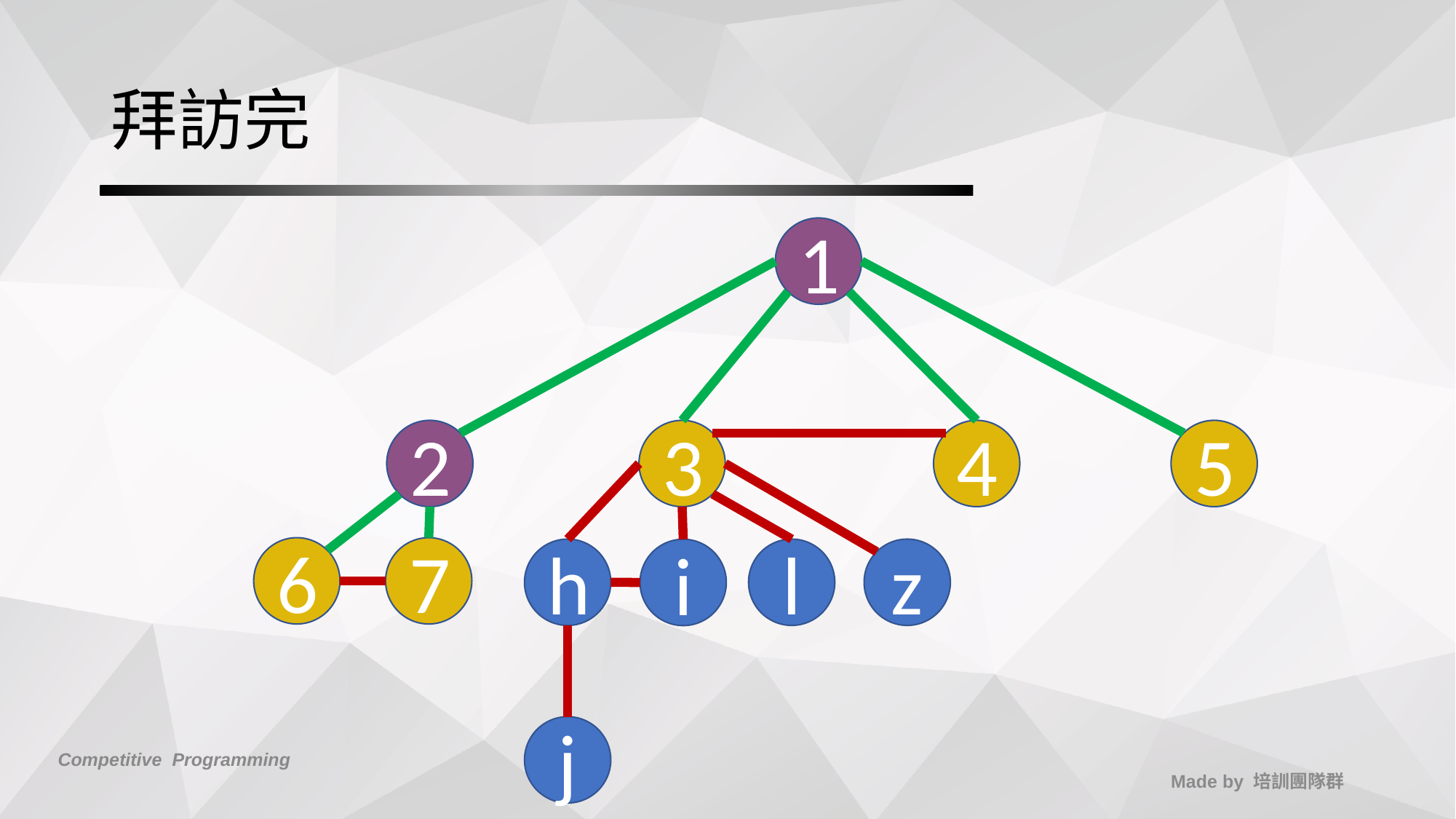

# 拜訪完

1
2
3
4
5
6
7
h
l
z
i
j